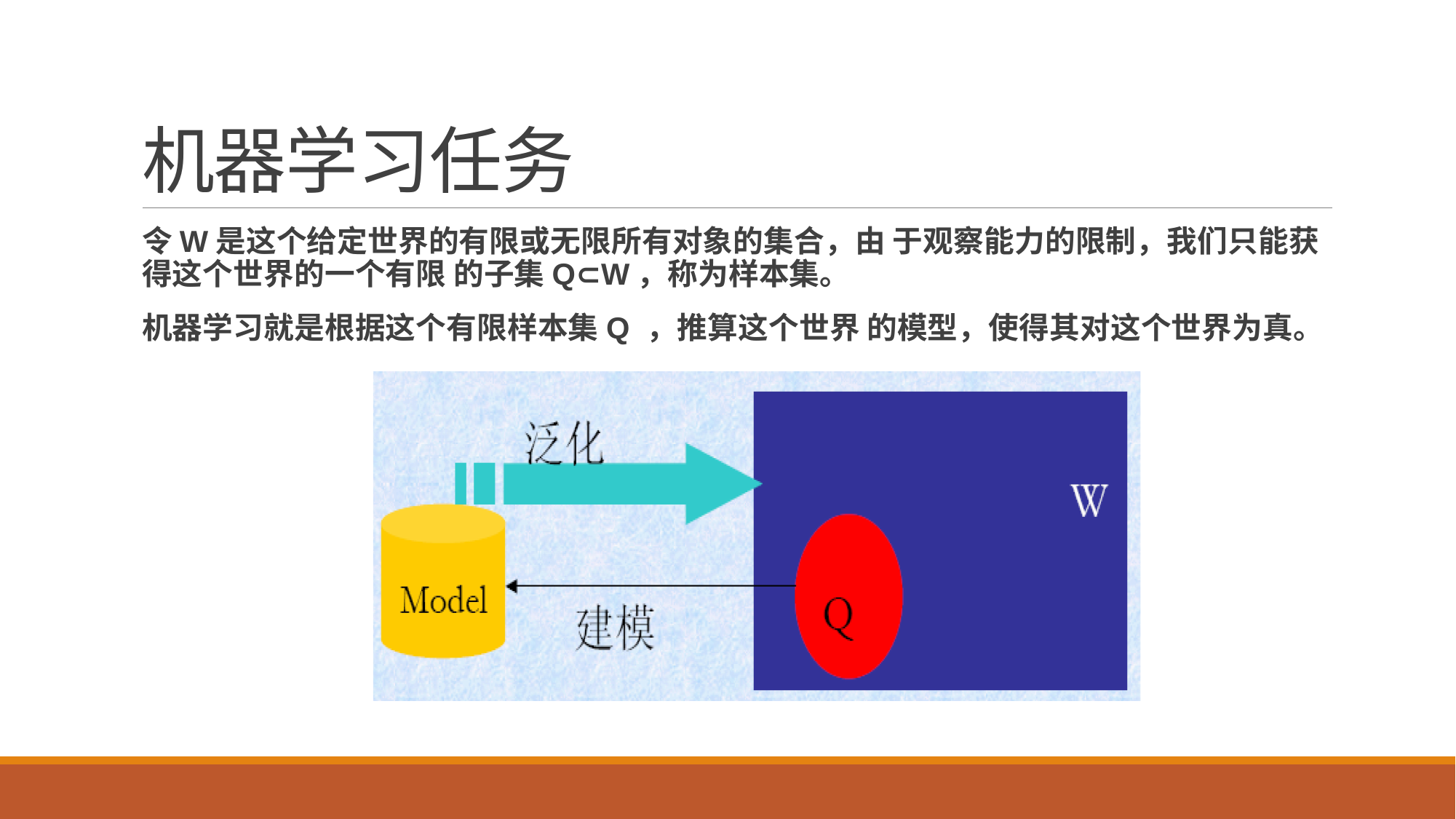

# 机器学习任务
令W是这个给定世界的有限或无限所有对象的集合，由 于观察能力的限制，我们只能获得这个世界的一个有限 的子集Q⊂W，称为样本集。
机器学习就是根据这个有限样本集Q ，推算这个世界 的模型，使得其对这个世界为真。